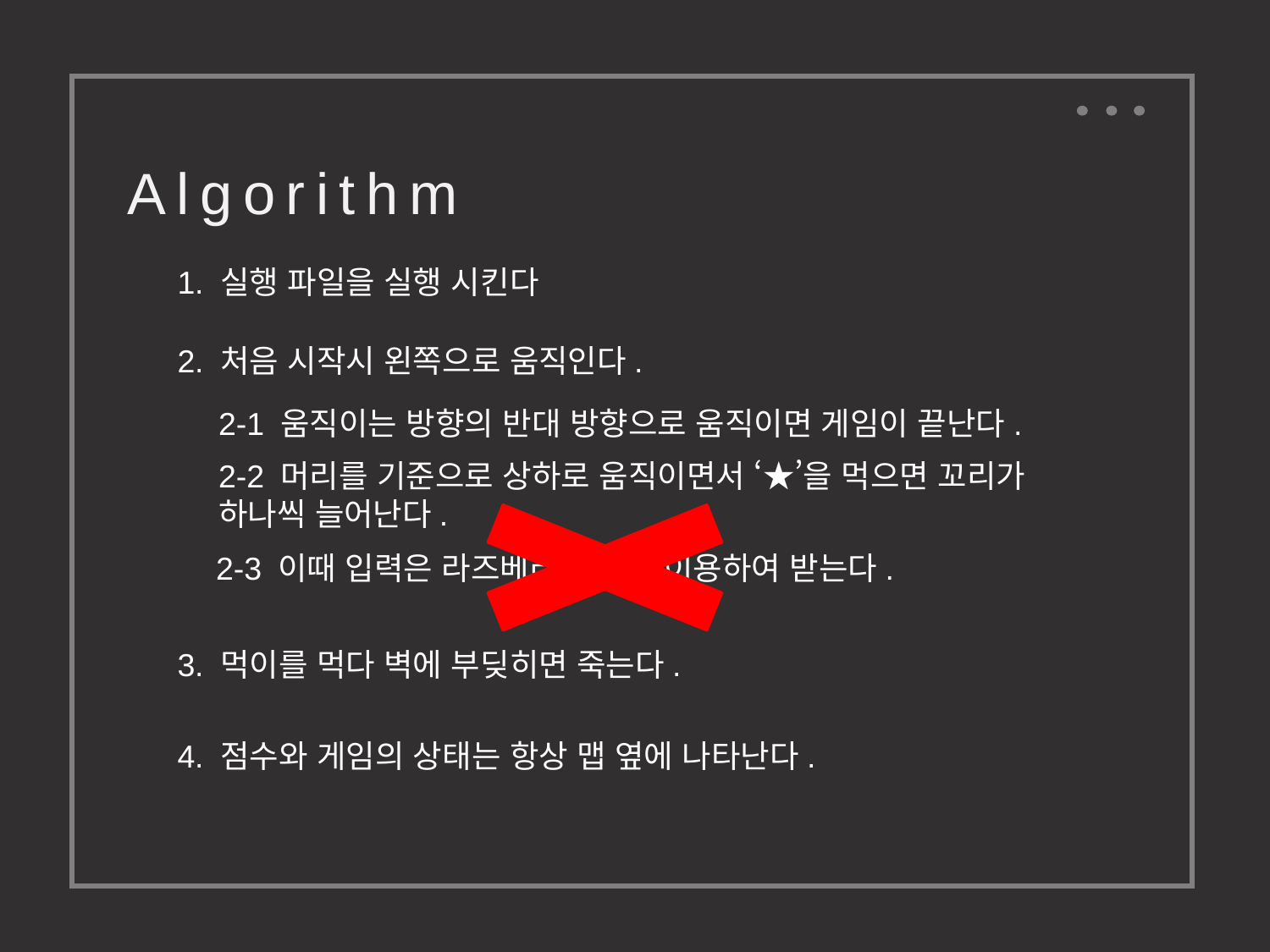

Algorithm
1. 실행 파일을 실행 시킨다
2. 처음 시작시 왼쪽으로 움직인다.
2-1 움직이는 방향의 반대 방향으로 움직이면 게임이 끝난다.
2-2 머리를 기준으로 상하로 움직이면서 ‘★’을 먹으면 꼬리가 하나씩 늘어난다.

2-3 이때 입력은 라즈베리 파이를 이용하여 받는다.
3. 먹이를 먹다 벽에 부딪히면 죽는다.
4. 점수와 게임의 상태는 항상 맵 옆에 나타난다.